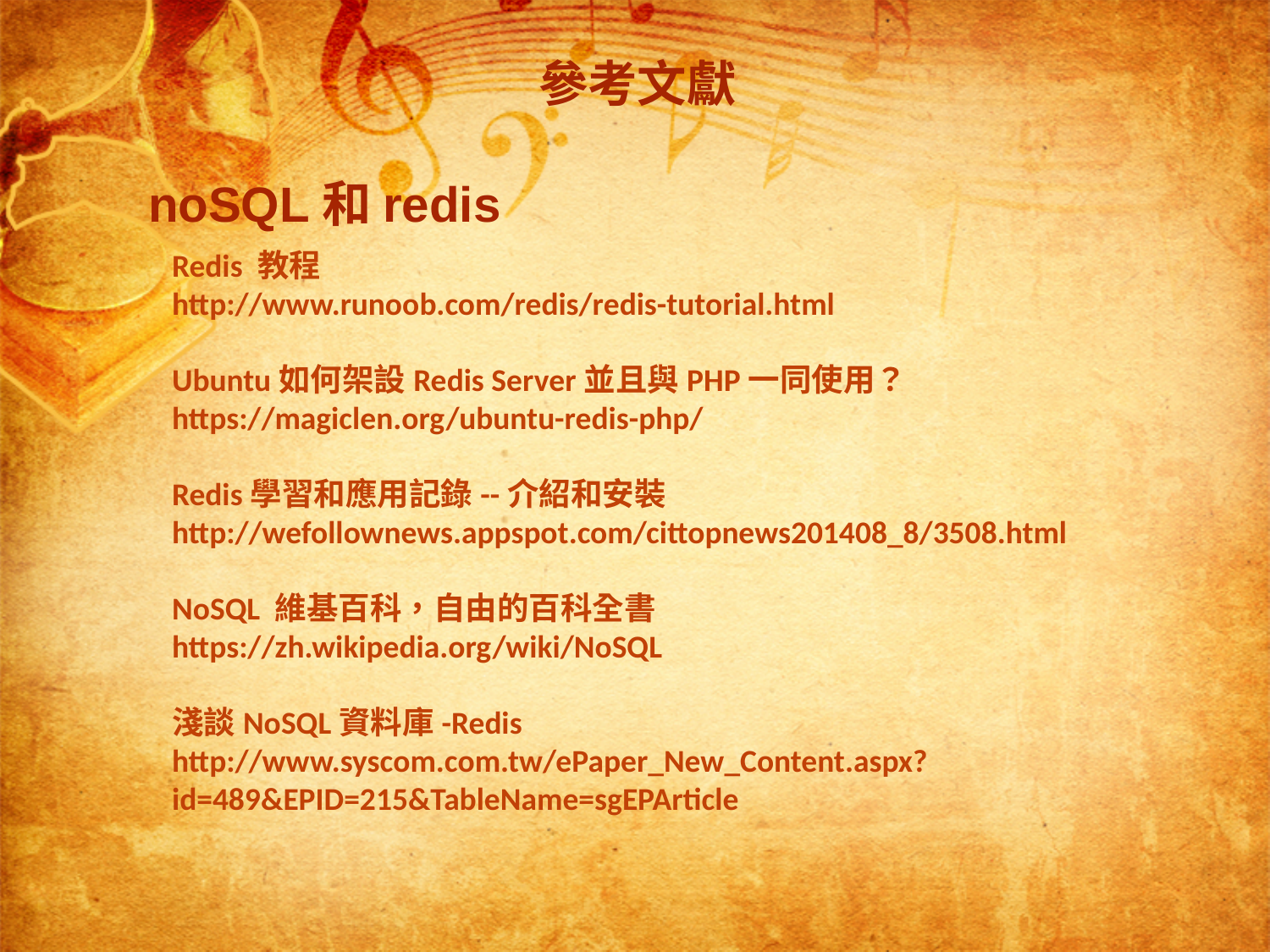

參考文獻
noSQL和redis
Redis 教程
http://www.runoob.com/redis/redis-tutorial.html

Ubuntu如何架設Redis Server並且與PHP一同使用？
https://magiclen.org/ubuntu-redis-php/

Redis學習和應用記錄--介紹和安裝
http://wefollownews.appspot.com/cittopnews201408_8/3508.html

NoSQL 維基百科，自由的百科全書
https://zh.wikipedia.org/wiki/NoSQL

淺談NoSQL資料庫-Redis
http://www.syscom.com.tw/ePaper_New_Content.aspx?
id=489&EPID=215&TableName=sgEPArticle